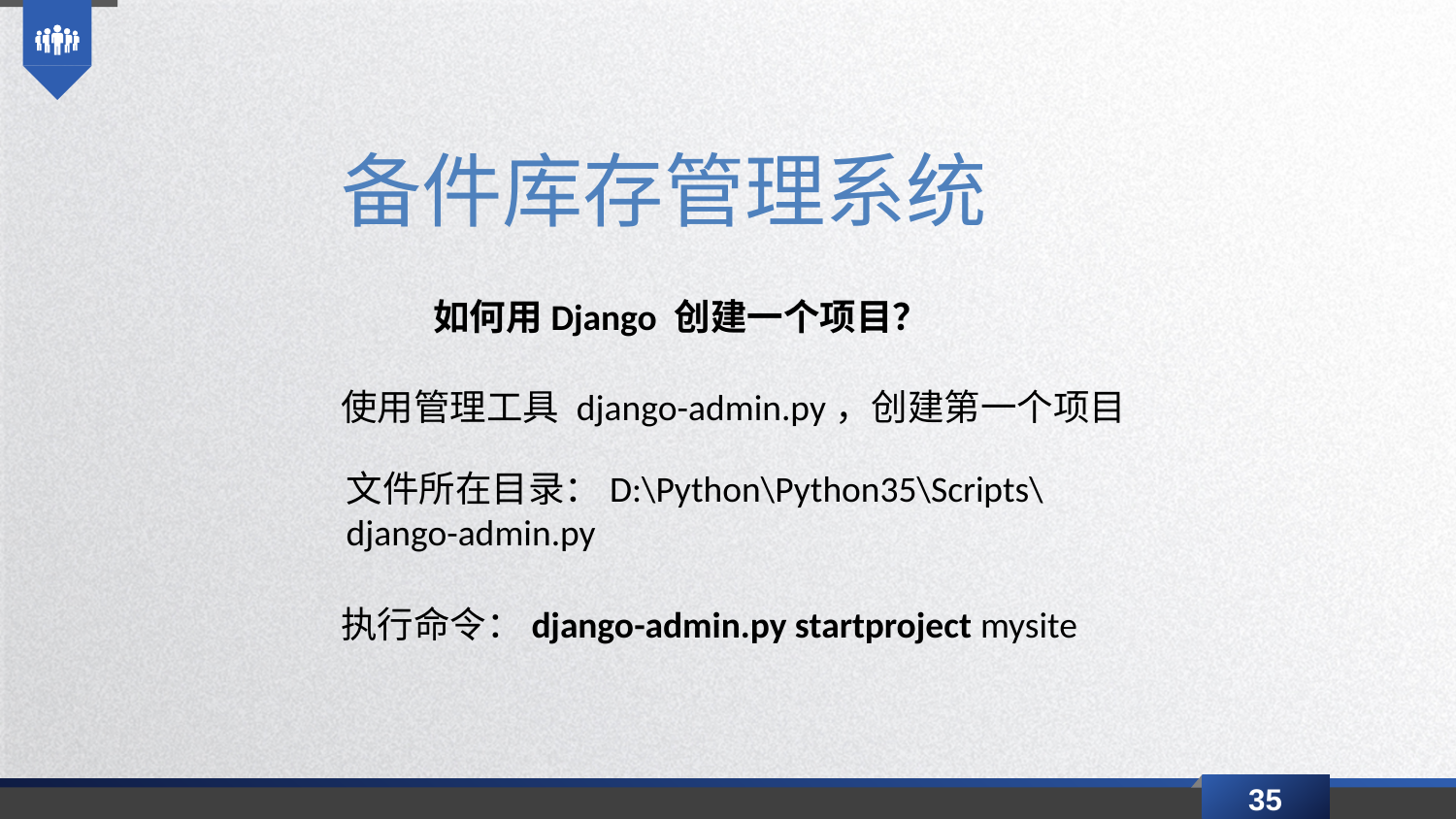

备件库存管理系统
如何用Django 创建一个项目？
使用管理工具 django-admin.py，创建第一个项目
文件所在目录：D:\Python\Python35\Scripts\django-admin.py
执行命令：django-admin.py startproject mysite

35